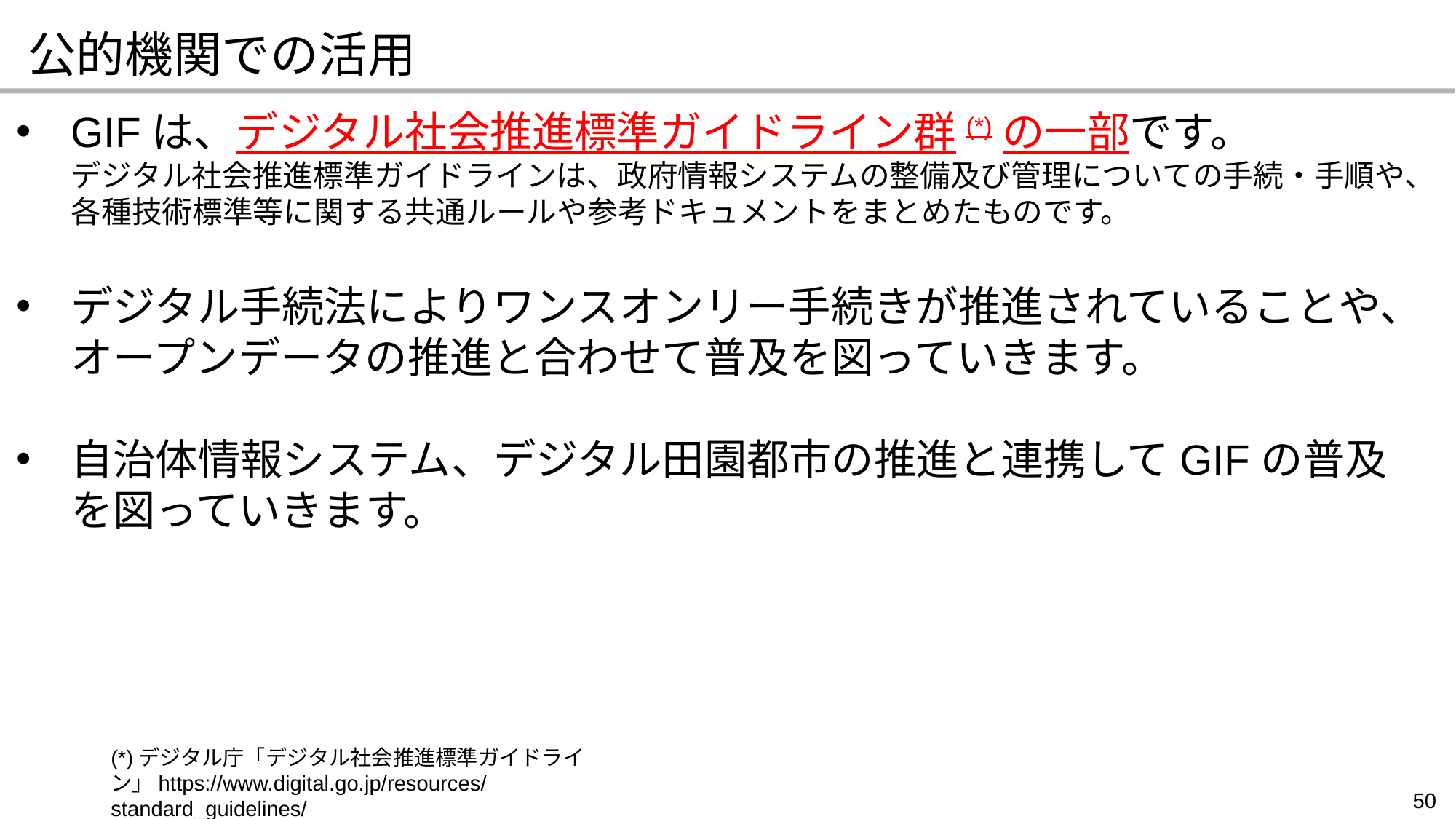

公的機関での活用
GIFは、デジタル社会推進標準ガイドライン群(*)の一部です。
デジタル社会推進標準ガイドラインは、政府情報システムの整備及び管理についての手続・手順や、各種技術標準等に関する共通ルールや参考ドキュメントをまとめたものです。

デジタル手続法によりワンスオンリー手続きが推進されていることや、オープンデータの推進と合わせて普及を図っていきます。

自治体情報システム、デジタル田園都市の推進と連携してGIFの普及を図っていきます。

(*)デジタル庁「デジタル社会推進標準ガイドライン」https://www.digital.go.jp/resources/standard_guidelines/
50